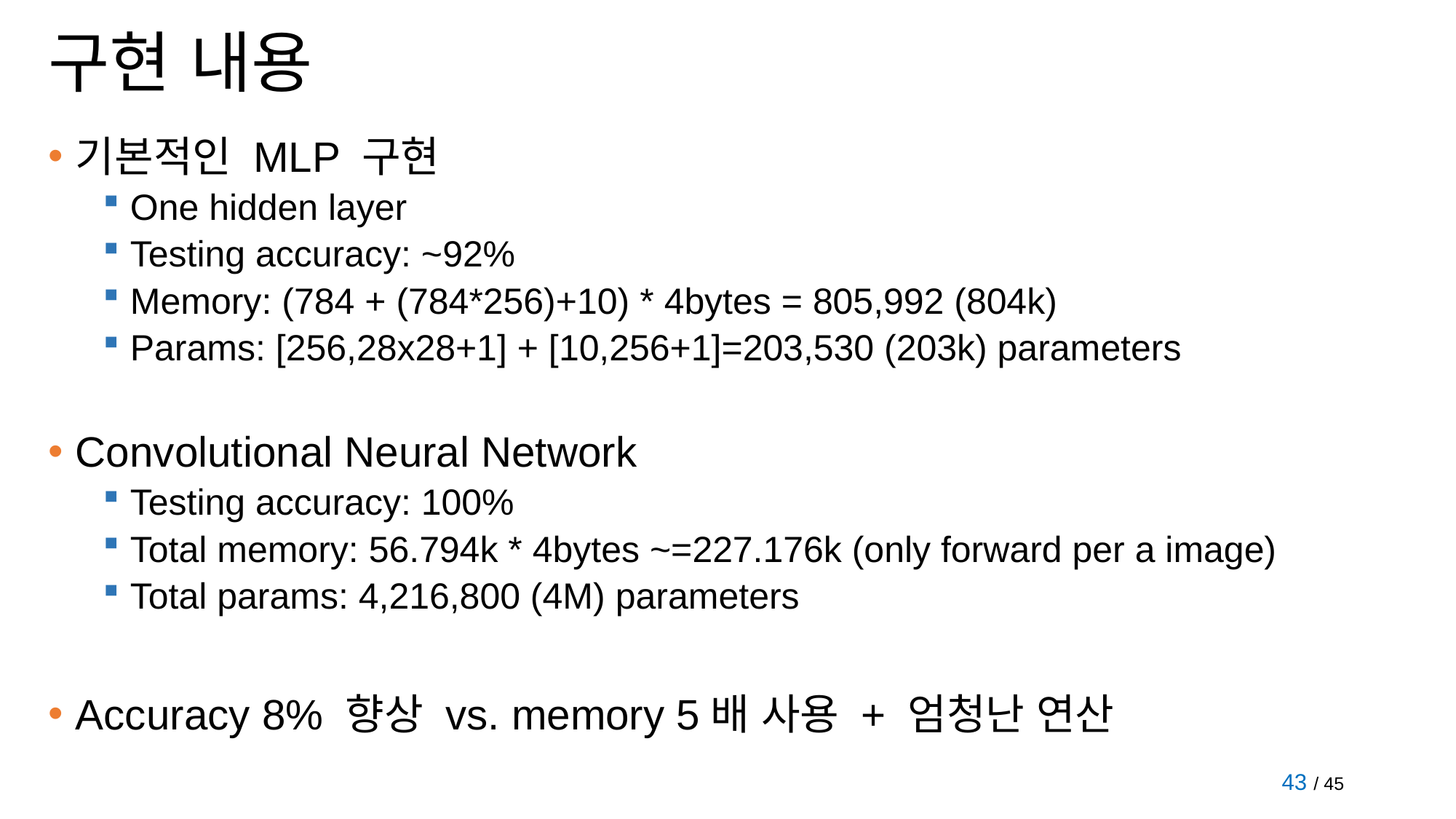

# 구현 내용
기본적인 MLP 구현
One hidden layer
Testing accuracy: ~92%
Memory: (784 + (784*256)+10) * 4bytes = 805,992 (804k)
Params: [256,28x28+1] + [10,256+1]=203,530 (203k) parameters

Convolutional Neural Network
Testing accuracy: 100%
Total memory: 56.794k * 4bytes ~=227.176k (only forward per a image)
Total params: 4,216,800 (4M) parameters

Accuracy 8% 향상 vs. memory 5배 사용 + 엄청난 연산
43 / 45